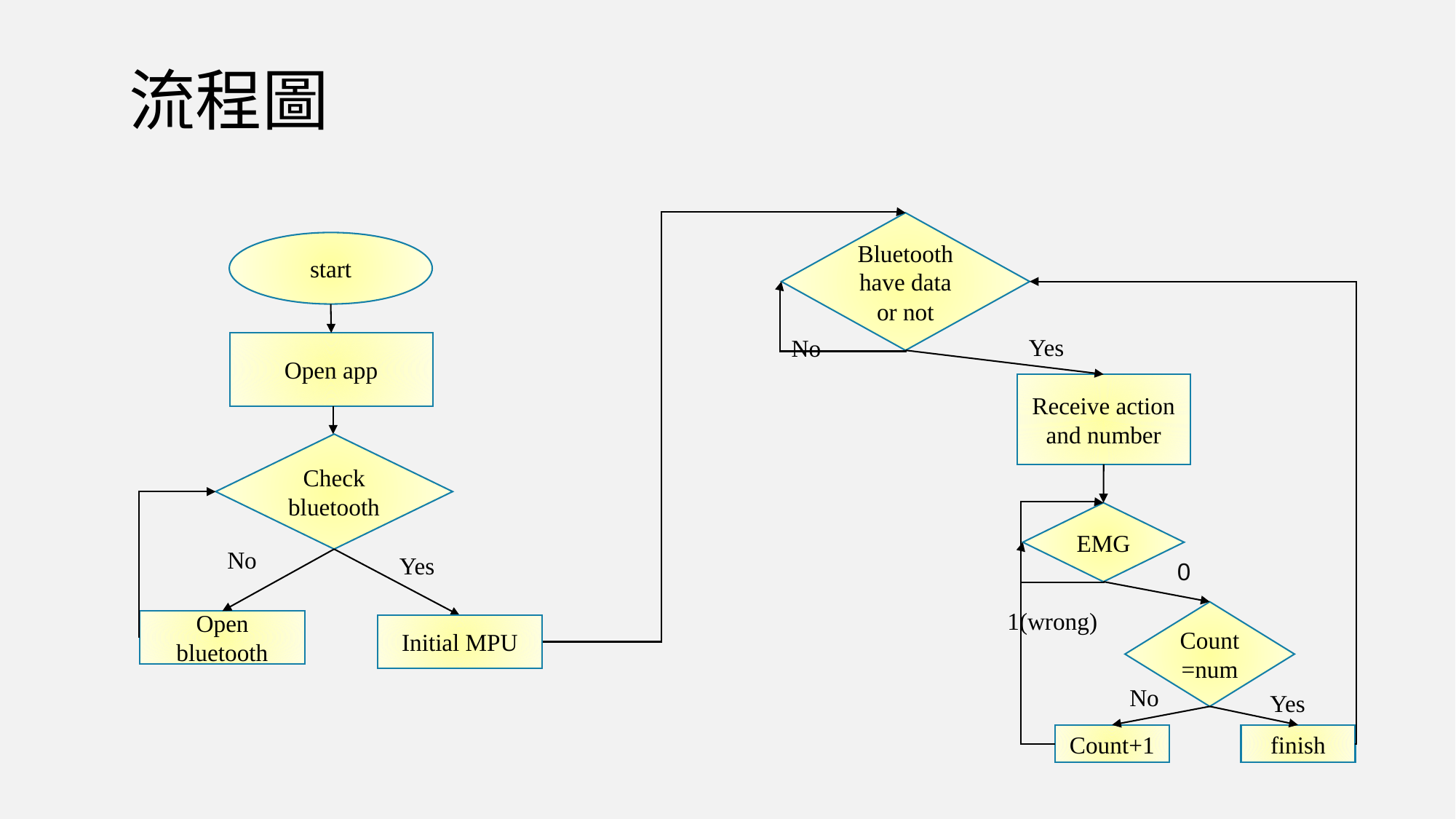

流程圖
Bluetooth have data or not
start
Yes
No
Open app
Receive action and number
Check bluetooth
EMG
No
Yes
0
1(wrong)
Count=num
Open bluetooth
No
Yes
finish
Count+1
Initial MPU